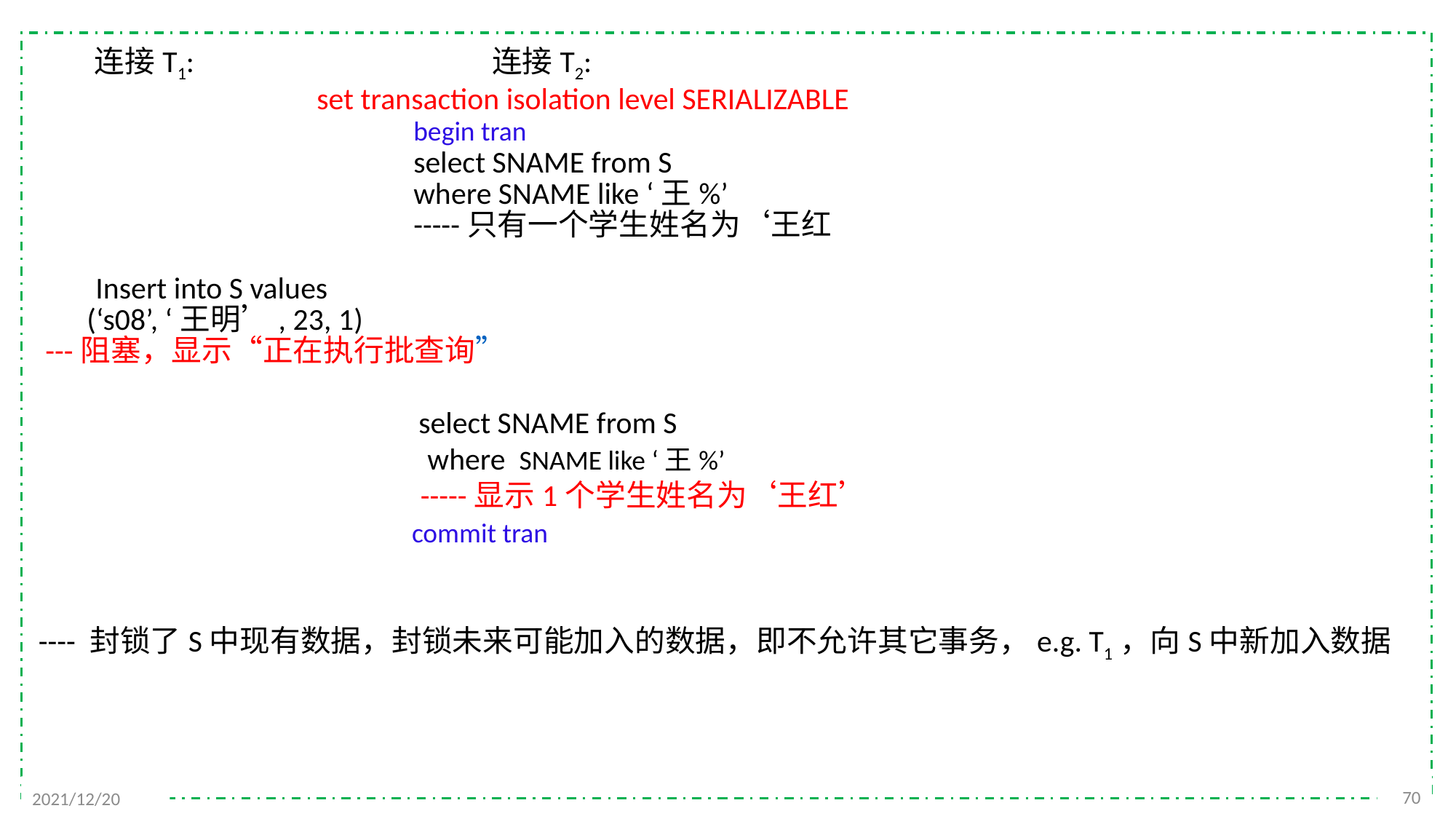

连接T1:                                          连接T2:
                                set transaction isolation level SERIALIZABLE
                                              begin tran
                                              select SNAME from S
                                              where SNAME like ‘王%’
                                              -----只有一个学生姓名为‘王红

Insert into S values
       (‘s08’, ‘王明’, 23, 1)
 ---阻塞，显示“正在执行批查询”

                                                       select SNAME from S
                                                where  SNAME like ‘王%’
                                               -----显示1个学生姓名为‘王红’
                                                      commit tran

---- 封锁了S中现有数据，封锁未来可能加入的数据，即不允许其它事务，e.g. T1，向S中新加入数据
70
2021/12/20